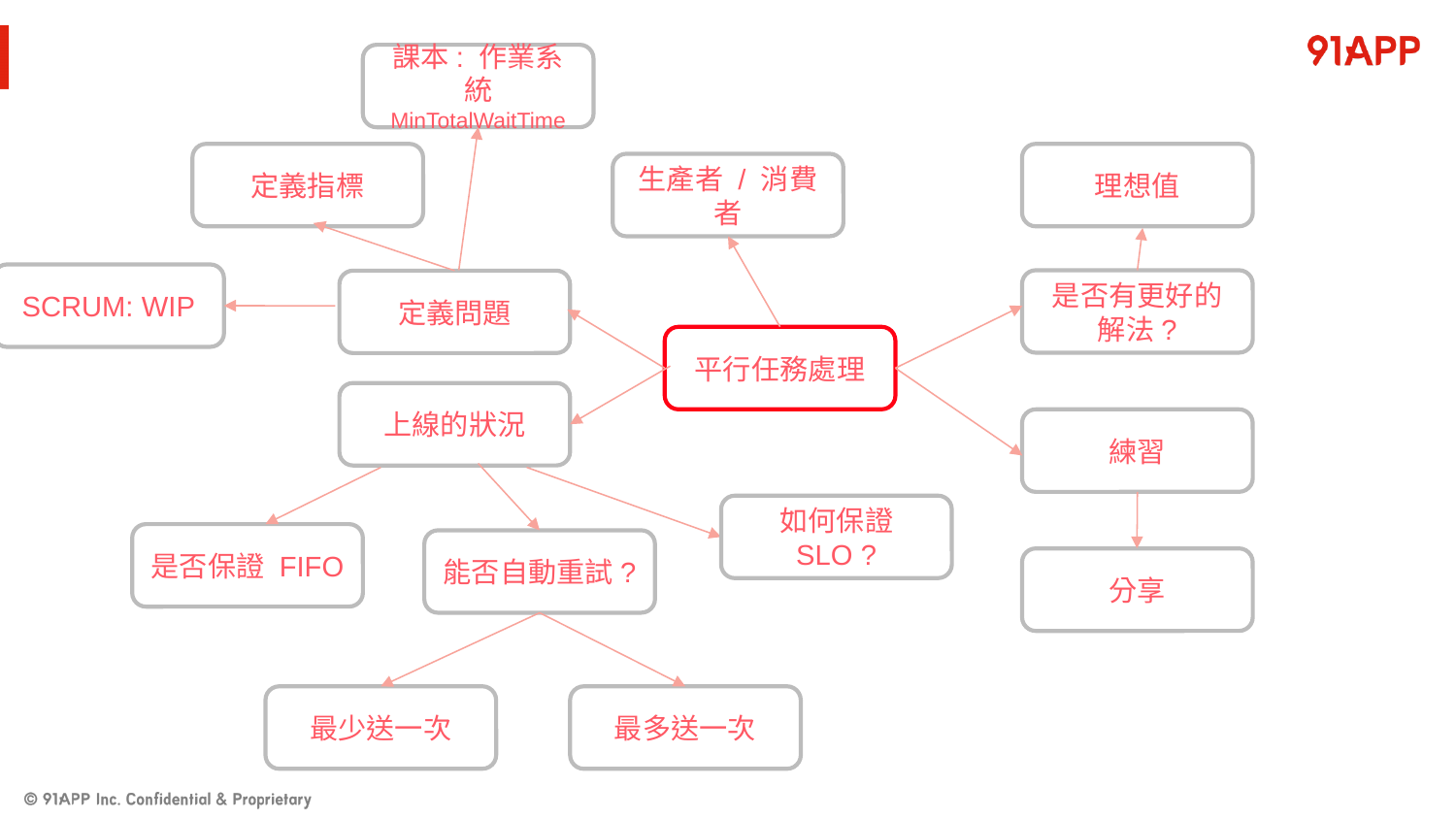

#
課本: 作業系統
MinTotalWaitTime
定義指標
理想值
生產者 / 消費者
SCRUM: WIP
是否有更好的解法?
定義問題
平行任務處理
上線的狀況
練習
如何保證 SLO ?
是否保證 FIFO
能否自動重試?
分享
最少送一次
最多送一次